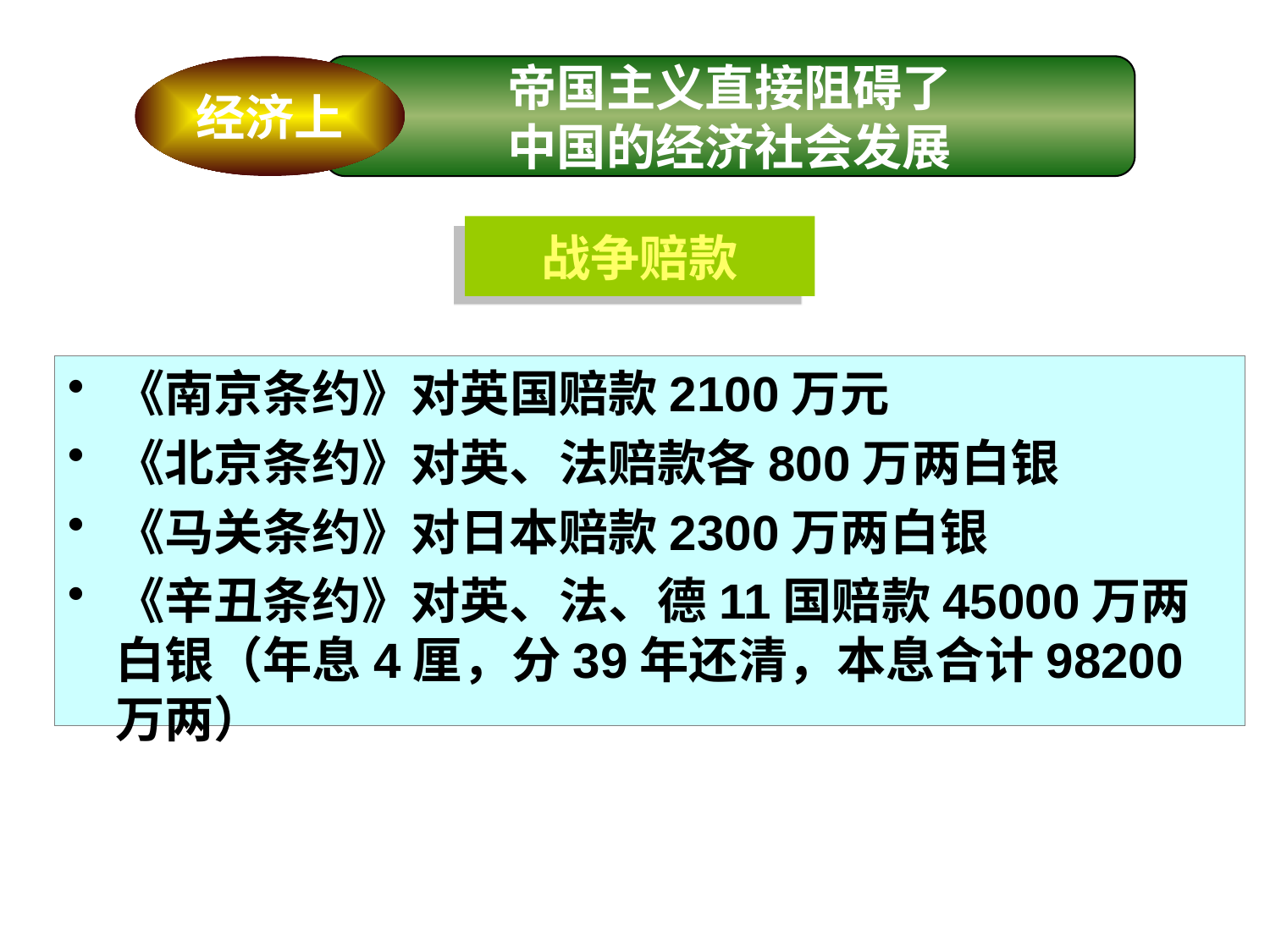

经济上
帝国主义直接阻碍了
中国的经济社会发展
战争赔款
《南京条约》对英国赔款2100万元
《北京条约》对英、法赔款各800万两白银
《马关条约》对日本赔款2300万两白银
《辛丑条约》对英、法、德11国赔款45000万两白银（年息4厘，分39年还清，本息合计98200万两）